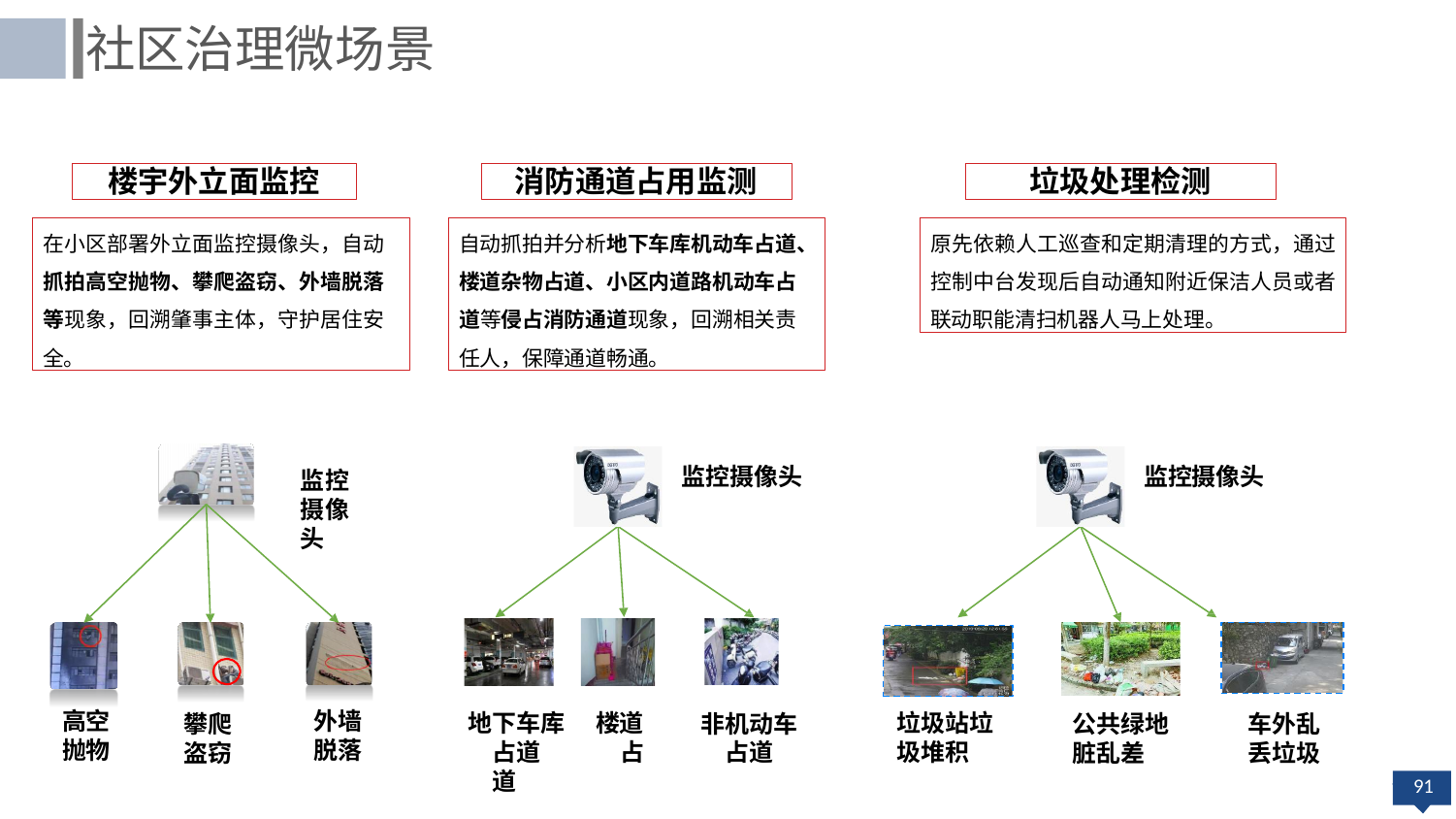

社区治理微场景
楼宇外立面监控
垃圾处理检测
消防通道占用监测
在小区部署外立面监控摄像头，自动 抓拍高空抛物、攀爬盗窃、外墙脱落 等现象，回溯肇事主体，守护居住安 全。
自动抓拍并分析地下车库机动车占道、 楼道杂物占道、小区内道路机动车占 道等侵占消防通道现象，回溯相关责 任人，保障通道畅通。
原先依赖人工巡查和定期清理的方式，通过 控制中台发现后自动通知附近保洁人员或者 联动职能清扫机器人马上处理。

监控摄像头
监控摄像头
监控 摄像 头

外墙 脱落
高空 抛物
垃圾站垃 圾堆积
地下车库	楼道
占道	占道
非机动车 占道
攀爬 盗窃
公共绿地 脏乱差
车外乱 丢垃圾